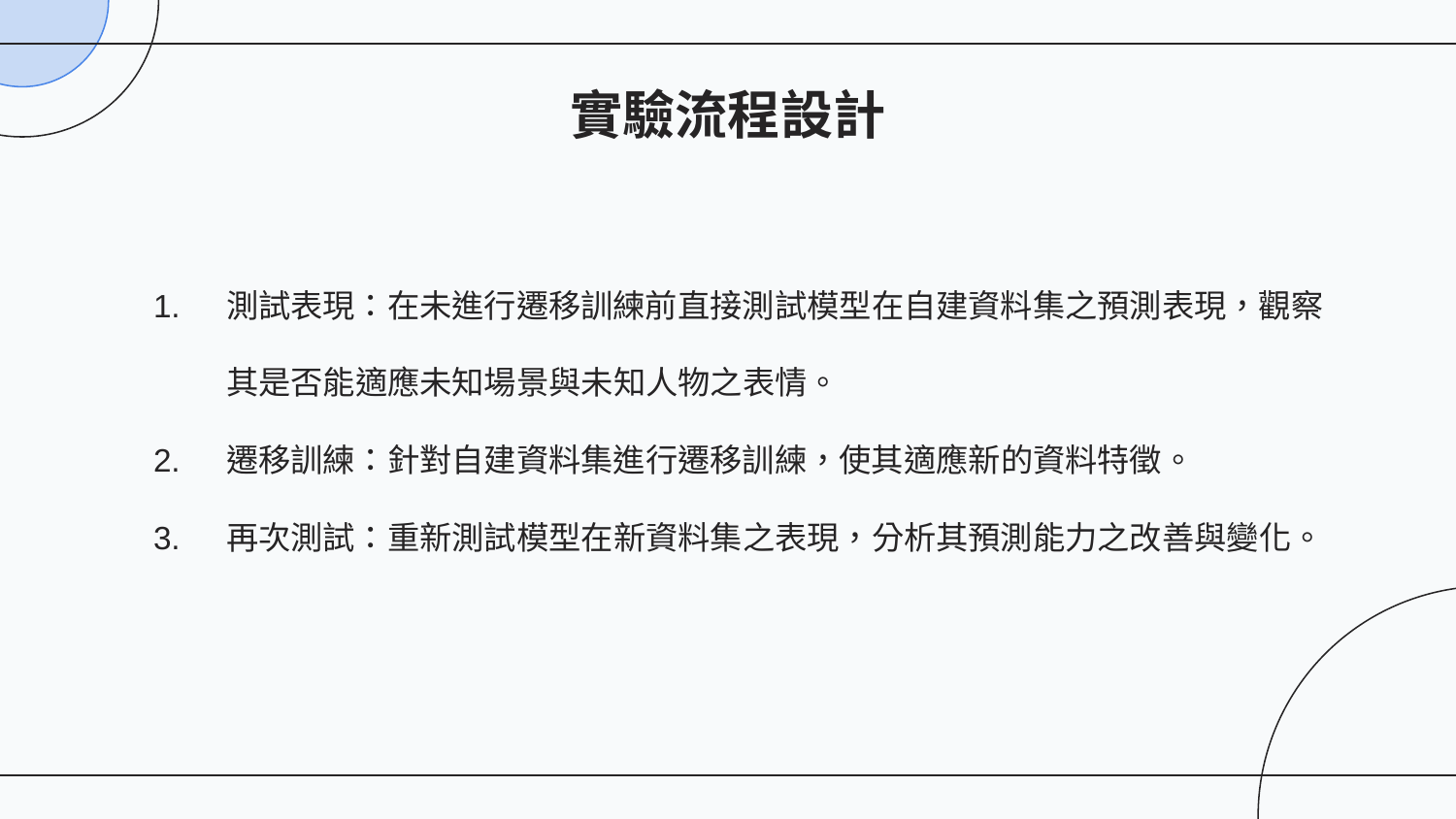

# 實驗流程設計
測試表現：在未進行遷移訓練前直接測試模型在自建資料集之預測表現，觀察其是否能適應未知場景與未知人物之表情。
遷移訓練：針對自建資料集進行遷移訓練，使其適應新的資料特徵。
再次測試：重新測試模型在新資料集之表現，分析其預測能力之改善與變化。